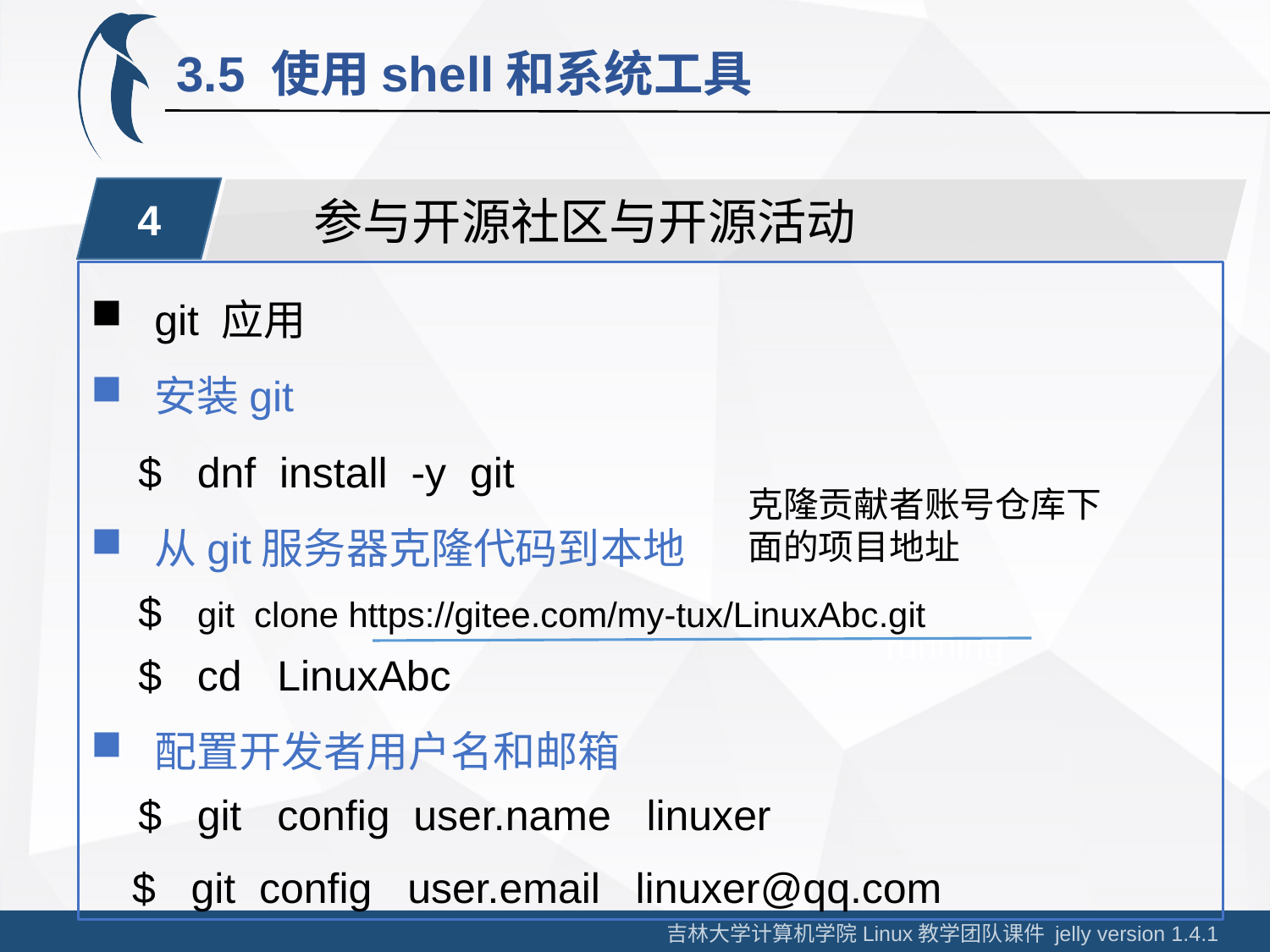

3.5 使用shell和系统工具
4
参与开源社区与开源活动
git 应用
安装git
    $   dnf  install  -y  git
从git服务器克隆代码到本地
    $   git  clone https://gitee.com/my-tux/LinuxAbc.git
    $   cd   LinuxAbc
配置开发者用户名和邮箱
    $   git   config  user.name   linuxer
   $   git  config   user.email   linuxer@qq.com
克隆贡献者账号仓库下面的项目地址
running